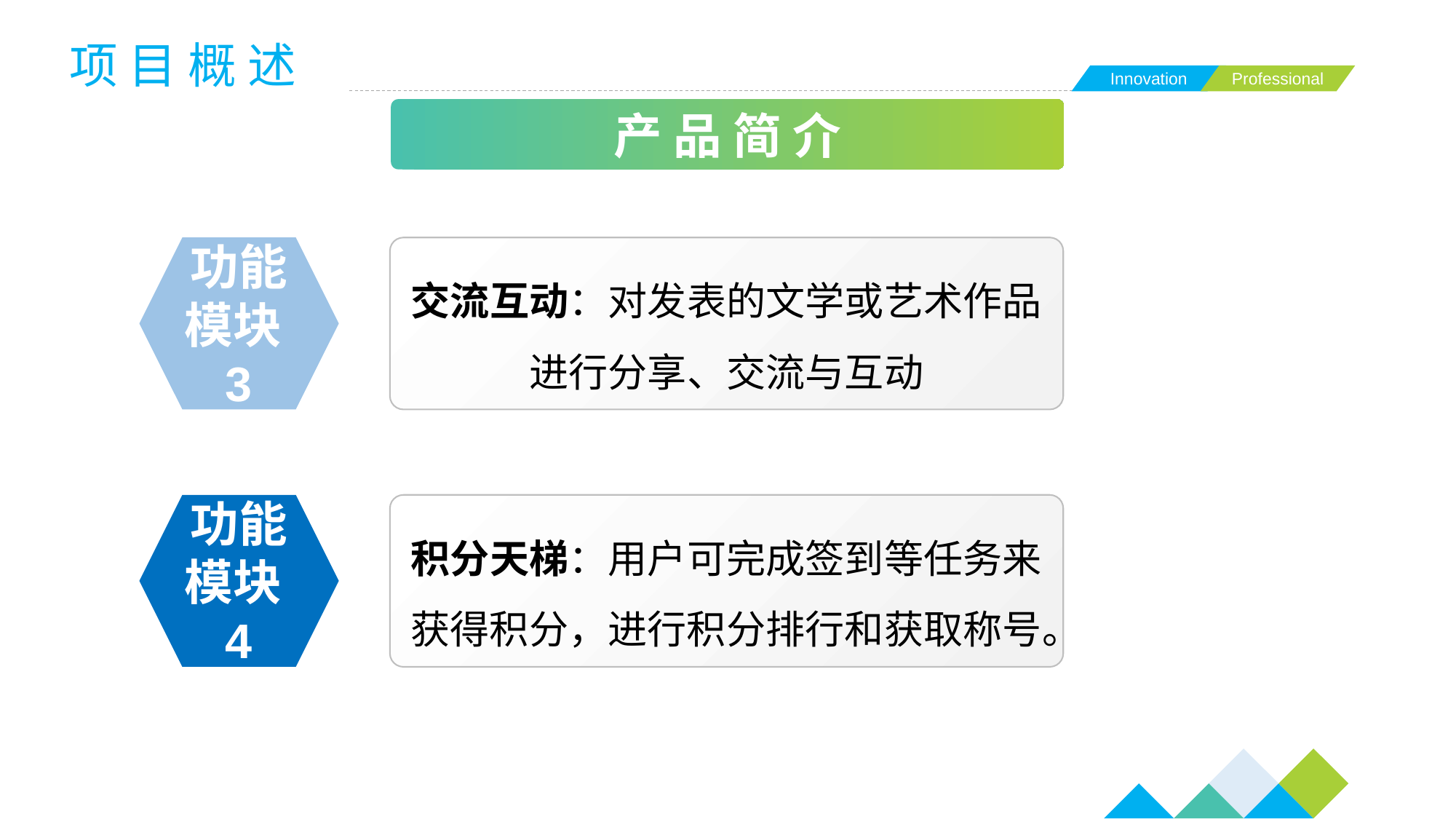

项 目 概 述
产 品 简 介
功能模块3
交流互动：对发表的文学或艺术作品进行分享、交流与互动
功能模块4
积分天梯：用户可完成签到等任务来获得积分，进行积分排行和获取称号。